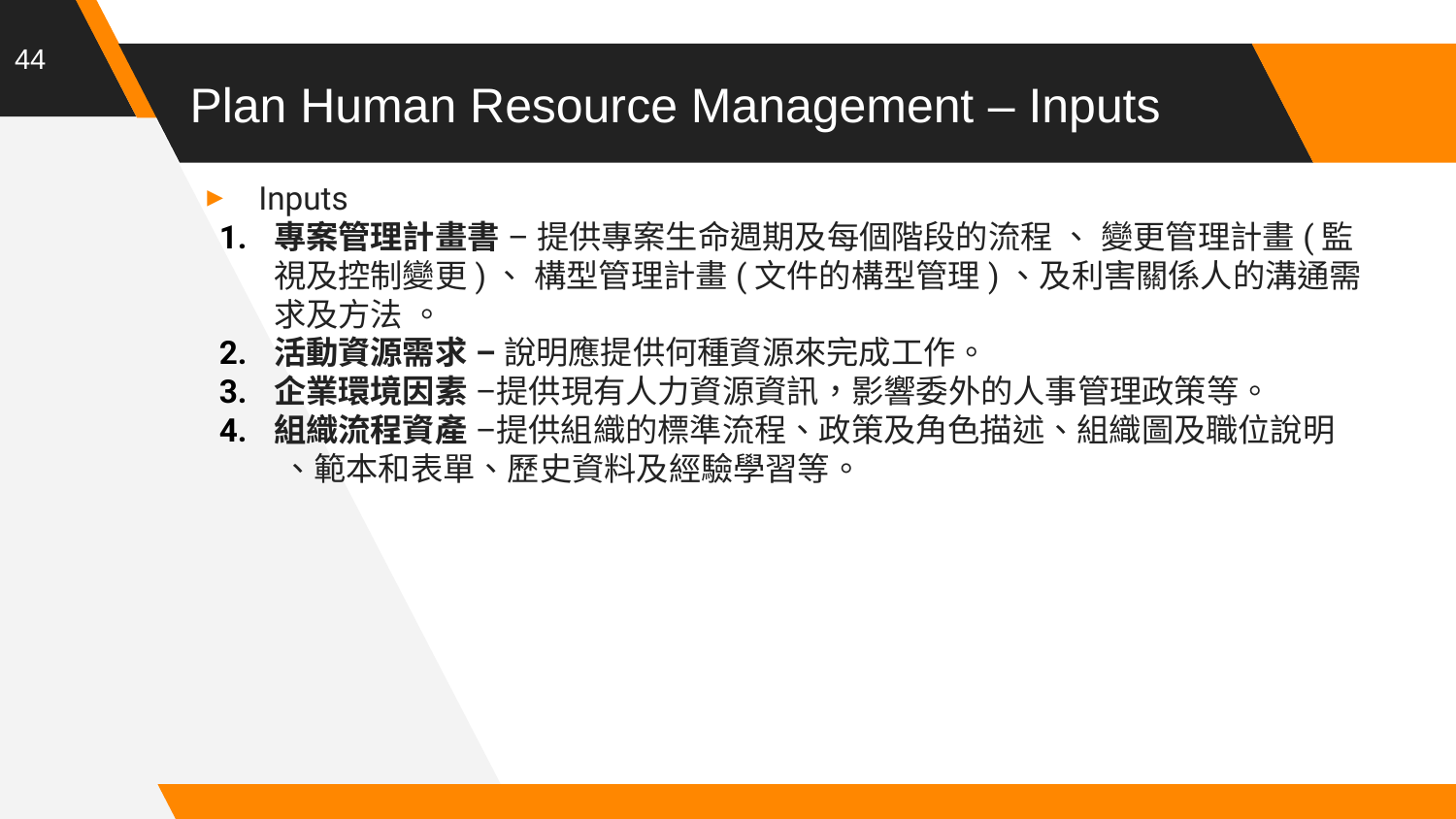

44
# Plan Human Resource Management – Inputs
Inputs
專案管理計畫書 – 提供專案生命週期及每個階段的流程 、 變更管理計畫(監視及控制變更)、 構型管理計畫(文件的構型管理)、及利害關係人的溝通需求及方法 。
活動資源需求 – 說明應提供何種資源來完成工作。
企業環境因素 –提供現有人力資源資訊，影響委外的人事管理政策等。
組織流程資產 –提供組織的標準流程、政策及角色描述、組織圖及職位說明 、範本和表單、歷史資料及經驗學習等。